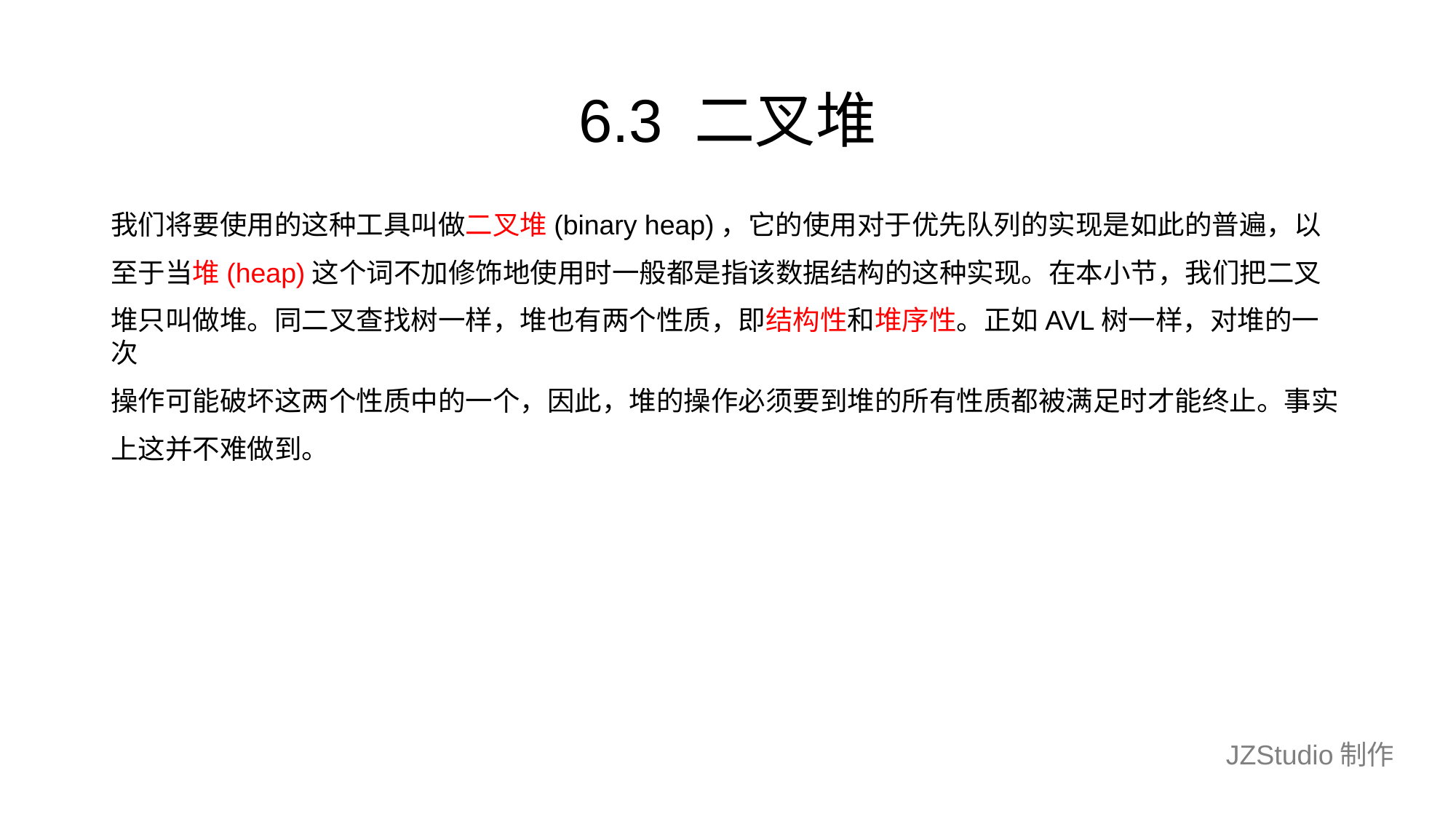

# 6.3 二叉堆
我们将要使用的这种工具叫做二叉堆(binary heap)，它的使用对于优先队列的实现是如此的普遍，以
至于当堆(heap)这个词不加修饰地使用时一般都是指该数据结构的这种实现。在本小节，我们把二叉
堆只叫做堆。同二叉查找树一样，堆也有两个性质，即结构性和堆序性。正如AVL树一样，对堆的一次
操作可能破坏这两个性质中的一个，因此，堆的操作必须要到堆的所有性质都被满足时才能终止。事实
上这并不难做到。